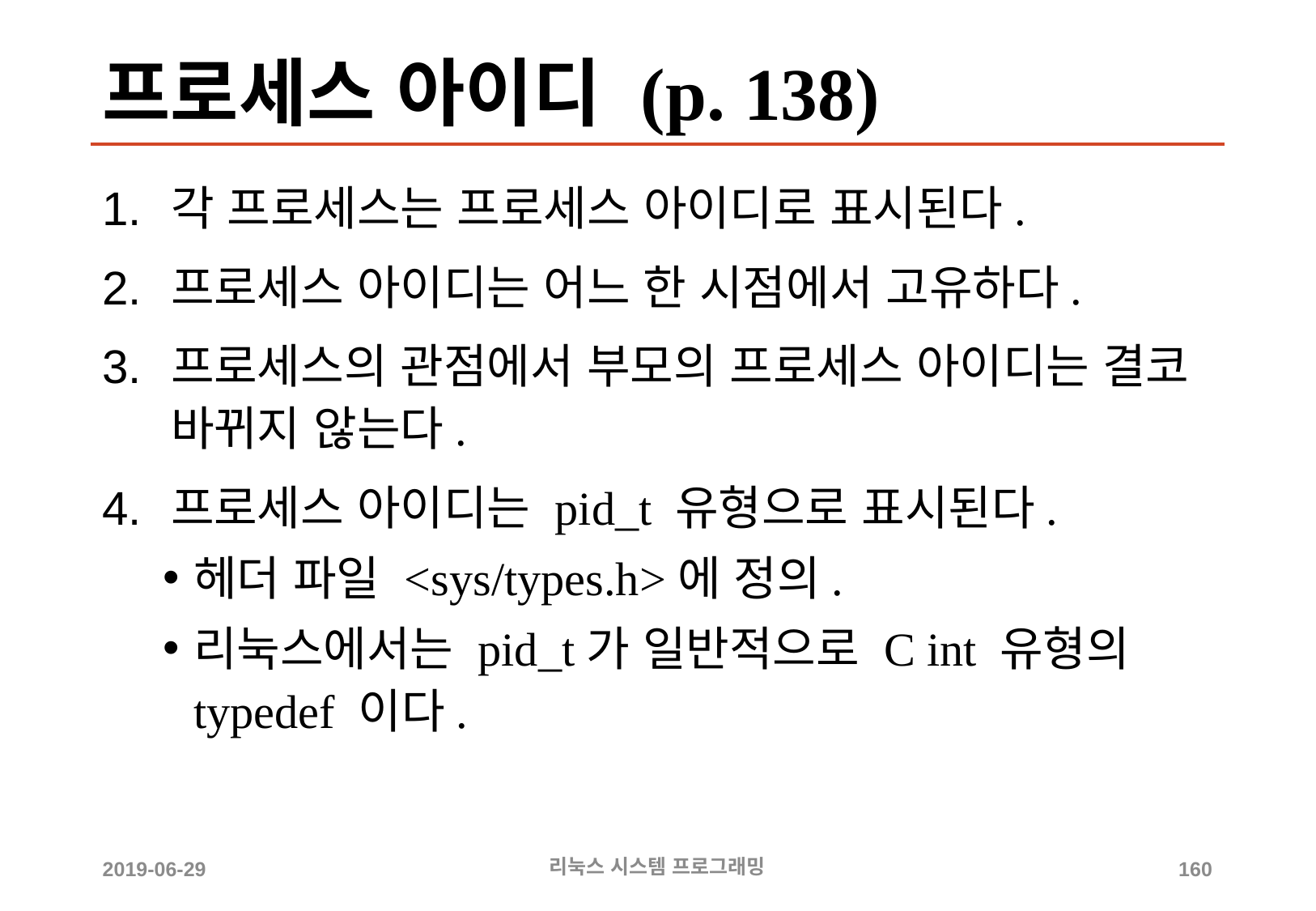

# 프로세스 아이디 (p. 138)
각 프로세스는 프로세스 아이디로 표시된다.
프로세스 아이디는 어느 한 시점에서 고유하다.
프로세스의 관점에서 부모의 프로세스 아이디는 결코 바뀌지 않는다.
프로세스 아이디는 pid_t 유형으로 표시된다.
헤더 파일 <sys/types.h>에 정의.
리눅스에서는 pid_t가 일반적으로 C int 유형의 typedef 이다.
2019-06-29
리눅스 시스템 프로그래밍
160